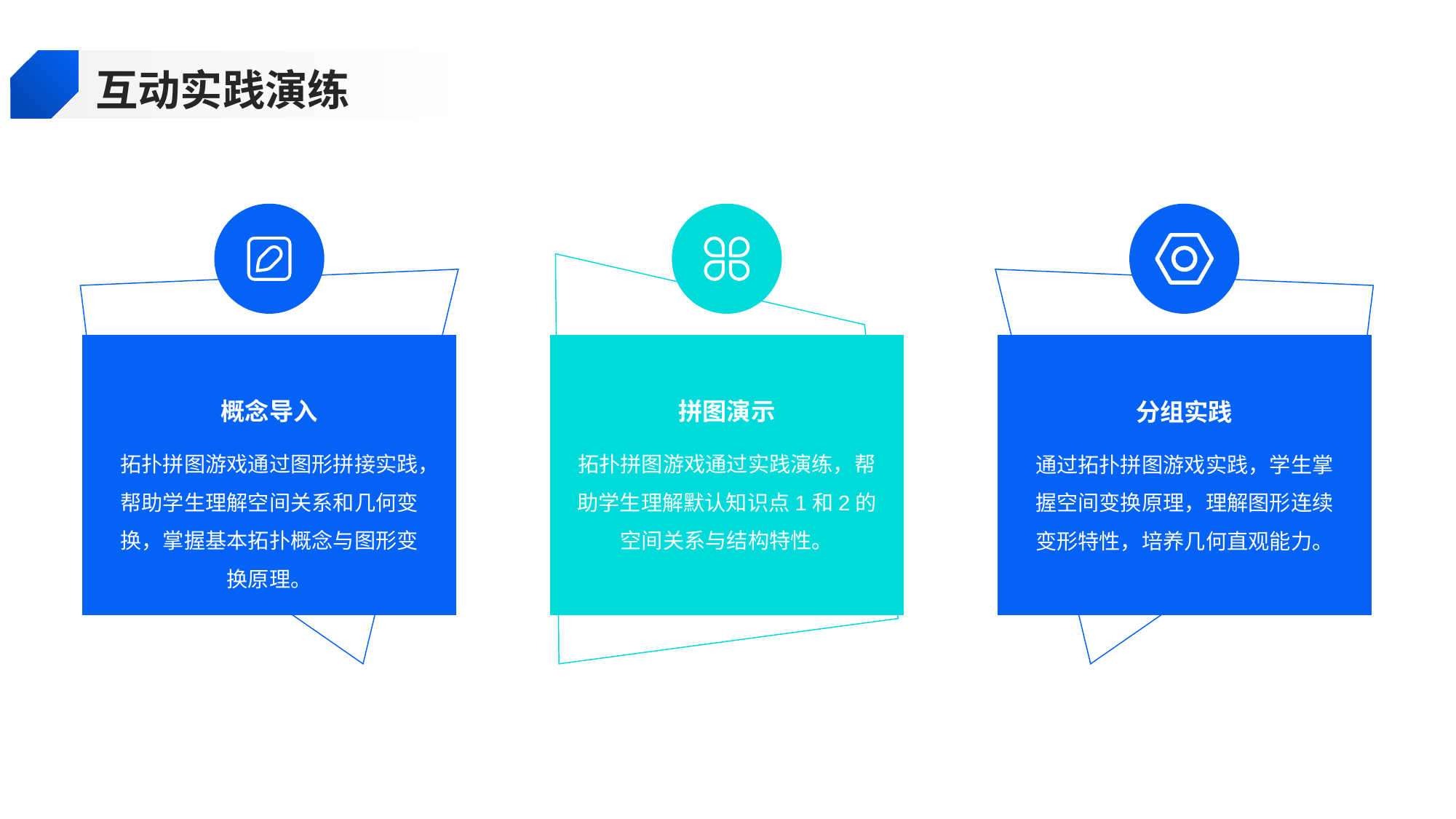

互动实践演练

概念导入
拼图演示
分组实践
拓扑拼图游戏通过图形拼接实践，帮助学生理解空间关系和几何变换，掌握基本拓扑概念与图形变换原理。
拓扑拼图游戏通过实践演练，帮助学生理解默认知识点1和2的空间关系与结构特性。
通过拓扑拼图游戏实践，学生掌握空间变换原理，理解图形连续变形特性，培养几何直观能力。